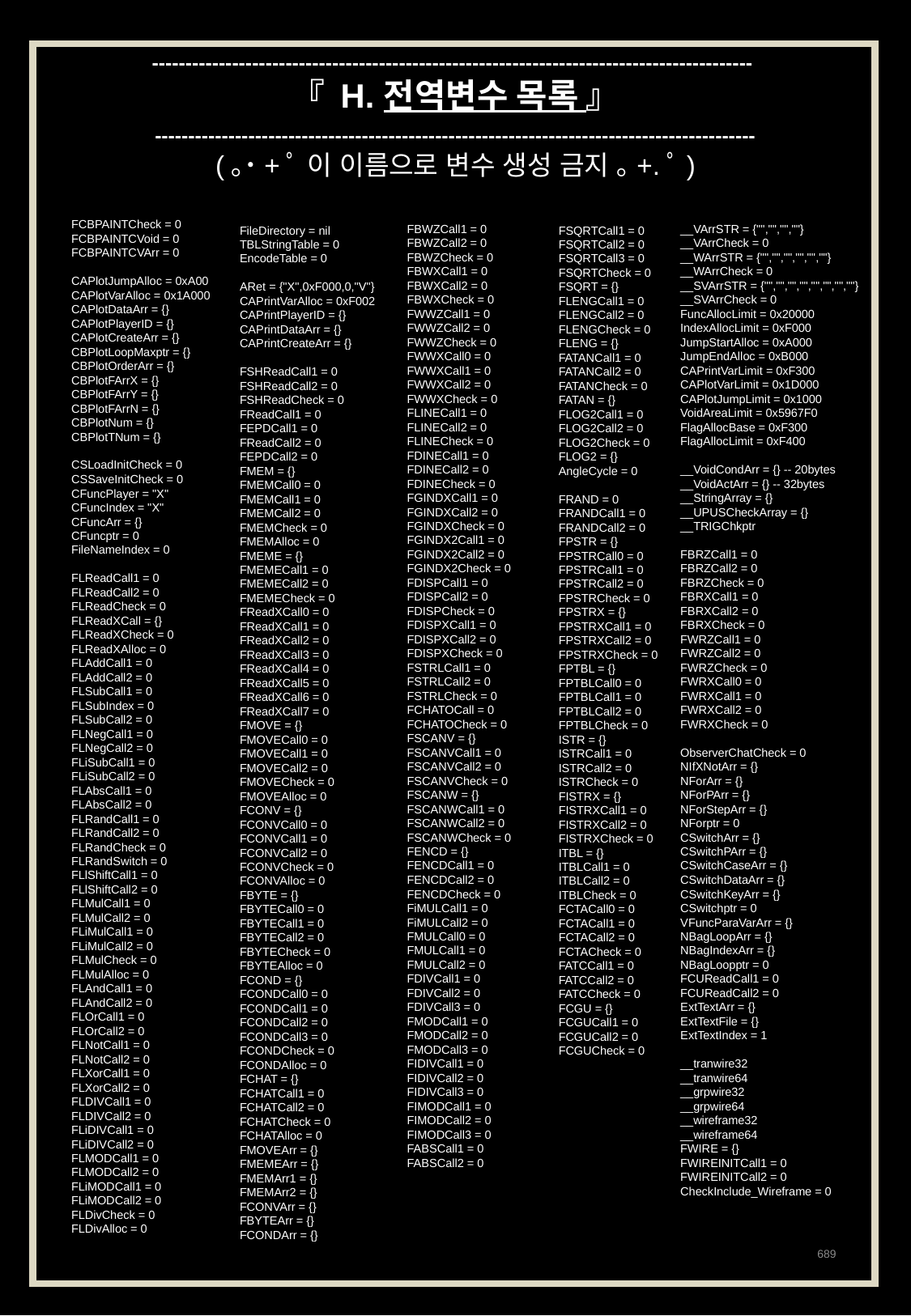

------------------------------------------------------------------------------------------
『 H. 전역변수 목록 』
------------------------------------------------------------------------------------------
(｡˙+ﾟ 이 이름으로 변수 생성 금지 ｡+.ﾟ)
FCBPAINTCheck = 0
FCBPAINTCVoid = 0
FCBPAINTCVArr = 0

CAPlotJumpAlloc = 0xA00
CAPlotVarAlloc = 0x1A000
CAPlotDataArr = {}
CAPlotPlayerID = {}
CAPlotCreateArr = {}
CBPlotLoopMaxptr = {}
CBPlotOrderArr = {}
CBPlotFArrX = {}
CBPlotFArrY = {}
CBPlotFArrN = {}
CBPlotNum = {}
CBPlotTNum = {}

CSLoadInitCheck = 0
CSSaveInitCheck = 0
CFuncPlayer = "X"
CFuncIndex = "X"
CFuncArr = {}
CFuncptr = 0
FileNameIndex = 0

FLReadCall1 = 0
FLReadCall2 = 0
FLReadCheck = 0
FLReadXCall = {}
FLReadXCheck = 0
FLReadXAlloc = 0
FLAddCall1 = 0
FLAddCall2 = 0
FLSubCall1 = 0
FLSubIndex = 0
FLSubCall2 = 0
FLNegCall1 = 0
FLNegCall2 = 0
FLiSubCall1 = 0
FLiSubCall2 = 0
FLAbsCall1 = 0
FLAbsCall2 = 0
FLRandCall1 = 0
FLRandCall2 = 0
FLRandCheck = 0
FLRandSwitch = 0
FLlShiftCall1 = 0
FLlShiftCall2 = 0
FLMulCall1 = 0
FLMulCall2 = 0
FLiMulCall1 = 0
FLiMulCall2 = 0
FLMulCheck = 0
FLMulAlloc = 0
FLAndCall1 = 0
FLAndCall2 = 0
FLOrCall1 = 0
FLOrCall2 = 0
FLNotCall1 = 0
FLNotCall2 = 0
FLXorCall1 = 0
FLXorCall2 = 0
FLDIVCall1 = 0
FLDIVCall2 = 0
FLiDIVCall1 = 0
FLiDIVCall2 = 0
FLMODCall1 = 0
FLMODCall2 = 0
FLiMODCall1 = 0
FLiMODCall2 = 0
FLDivCheck = 0
FLDivAlloc = 0
FBWZCall1 = 0
FBWZCall2 = 0
FBWZCheck = 0
FBWXCall1 = 0
FBWXCall2 = 0
FBWXCheck = 0
FWWZCall1 = 0
FWWZCall2 = 0
FWWZCheck = 0
FWWXCall0 = 0
FWWXCall1 = 0
FWWXCall2 = 0
FWWXCheck = 0
FLINECall1 = 0
FLINECall2 = 0
FLINECheck = 0
FDINECall1 = 0
FDINECall2 = 0
FDINECheck = 0
FGINDXCall1 = 0
FGINDXCall2 = 0
FGINDXCheck = 0
FGINDX2Call1 = 0
FGINDX2Call2 = 0
FGINDX2Check = 0
FDISPCall1 = 0
FDISPCall2 = 0
FDISPCheck = 0
FDISPXCall1 = 0
FDISPXCall2 = 0
FDISPXCheck = 0
FSTRLCall1 = 0
FSTRLCall2 = 0
FSTRLCheck = 0
FCHATOCall = 0
FCHATOCheck = 0
FSCANV = {}
FSCANVCall1 = 0
FSCANVCall2 = 0
FSCANVCheck = 0
FSCANW = {}
FSCANWCall1 = 0
FSCANWCall2 = 0
FSCANWCheck = 0
FENCD = {}
FENCDCall1 = 0
FENCDCall2 = 0
FENCDCheck = 0
FiMULCall1 = 0
FiMULCall2 = 0
FMULCall0 = 0
FMULCall1 = 0
FMULCall2 = 0
FDIVCall1 = 0
FDIVCall2 = 0
FDIVCall3 = 0
FMODCall1 = 0
FMODCall2 = 0
FMODCall3 = 0
FIDIVCall1 = 0
FIDIVCall2 = 0
FIDIVCall3 = 0
FIMODCall1 = 0
FIMODCall2 = 0
FIMODCall3 = 0
FABSCall1 = 0
FABSCall2 = 0
__VArrSTR = {"","","",""}
__VArrCheck = 0
__WArrSTR = {"","","","","",""}
__WArrCheck = 0
__SVArrSTR = {"","","","","","","",""}
__SVArrCheck = 0
FuncAllocLimit = 0x20000
IndexAllocLimit = 0xF000
JumpStartAlloc = 0xA000
JumpEndAlloc = 0xB000
CAPrintVarLimit = 0xF300
CAPlotVarLimit = 0x1D000
CAPlotJumpLimit = 0x1000
VoidAreaLimit = 0x5967F0
FlagAllocBase = 0xF300
FlagAllocLimit = 0xF400

__VoidCondArr = {} -- 20bytes
__VoidActArr = {} -- 32bytes
__StringArray = {}
__UPUSCheckArray = {}
__TRIGChkptr

FBRZCall1 = 0
FBRZCall2 = 0
FBRZCheck = 0
FBRXCall1 = 0
FBRXCall2 = 0
FBRXCheck = 0
FWRZCall1 = 0
FWRZCall2 = 0
FWRZCheck = 0
FWRXCall0 = 0
FWRXCall1 = 0
FWRXCall2 = 0
FWRXCheck = 0

ObserverChatCheck = 0
NIfXNotArr = {}
NForArr = {}
NForPArr = {}
NForStepArr = {}
NForptr = 0
CSwitchArr = {}
CSwitchPArr = {}
CSwitchCaseArr = {}
CSwitchDataArr = {}
CSwitchKeyArr = {}
CSwitchptr = 0
VFuncParaVarArr = {}
NBagLoopArr = {}
NBagIndexArr = {}
NBagLoopptr = 0
FCUReadCall1 = 0
FCUReadCall2 = 0
ExtTextArr = {}
ExtTextFile = {}
ExtTextIndex = 1

__tranwire32
__tranwire64
__grpwire32
__grpwire64
__wireframe32
__wireframe64
FWIRE = {}
FWIREINITCall1 = 0
FWIREINITCall2 = 0
CheckInclude_Wireframe = 0
FileDirectory = nil
TBLStringTable = 0
EncodeTable = 0

ARet = {"X",0xF000,0,"V"}
CAPrintVarAlloc = 0xF002
CAPrintPlayerID = {}
CAPrintDataArr = {}
CAPrintCreateArr = {}

FSHReadCall1 = 0
FSHReadCall2 = 0
FSHReadCheck = 0
FReadCall1 = 0
FEPDCall1 = 0
FReadCall2 = 0
FEPDCall2 = 0
FMEM = {}
FMEMCall0 = 0
FMEMCall1 = 0
FMEMCall2 = 0
FMEMCheck = 0
FMEMAlloc = 0
FMEME = {}
FMEMECall1 = 0
FMEMECall2 = 0
FMEMECheck = 0
FReadXCall0 = 0
FReadXCall1 = 0
FReadXCall2 = 0
FReadXCall3 = 0
FReadXCall4 = 0
FReadXCall5 = 0
FReadXCall6 = 0
FReadXCall7 = 0
FMOVE = {}
FMOVECall0 = 0
FMOVECall1 = 0
FMOVECall2 = 0
FMOVECheck = 0
FMOVEAlloc = 0
FCONV = {}
FCONVCall0 = 0
FCONVCall1 = 0
FCONVCall2 = 0
FCONVCheck = 0
FCONVAlloc = 0
FBYTE = {}
FBYTECall0 = 0
FBYTECall1 = 0
FBYTECall2 = 0
FBYTECheck = 0
FBYTEAlloc = 0
FCOND = {}
FCONDCall0 = 0
FCONDCall1 = 0
FCONDCall2 = 0
FCONDCall3 = 0
FCONDCheck = 0
FCONDAlloc = 0
FCHAT = {}
FCHATCall1 = 0
FCHATCall2 = 0
FCHATCheck = 0
FCHATAlloc = 0
FMOVEArr = {}
FMEMEArr = {}
FMEMArr1 = {}
FMEMArr2 = {}
FCONVArr = {}
FBYTEArr = {}
FCONDArr = {}
FSQRTCall1 = 0
FSQRTCall2 = 0
FSQRTCall3 = 0
FSQRTCheck = 0
FSQRT = {}
FLENGCall1 = 0
FLENGCall2 = 0
FLENGCheck = 0
FLENG = {}
FATANCall1 = 0
FATANCall2 = 0
FATANCheck = 0
FATAN = {}
FLOG2Call1 = 0
FLOG2Call2 = 0
FLOG2Check = 0
FLOG2 = {}
AngleCycle = 0

FRAND = 0
FRANDCall1 = 0
FRANDCall2 = 0
FPSTR = {}
FPSTRCall0 = 0
FPSTRCall1 = 0
FPSTRCall2 = 0
FPSTRCheck = 0
FPSTRX = {}
FPSTRXCall1 = 0
FPSTRXCall2 = 0
FPSTRXCheck = 0
FPTBL = {}
FPTBLCall0 = 0
FPTBLCall1 = 0
FPTBLCall2 = 0
FPTBLCheck = 0
ISTR = {}
ISTRCall1 = 0
ISTRCall2 = 0
ISTRCheck = 0
FISTRX = {}
FISTRXCall1 = 0
FISTRXCall2 = 0
FISTRXCheck = 0
ITBL = {}
ITBLCall1 = 0
ITBLCall2 = 0
ITBLCheck = 0
FCTACall0 = 0
FCTACall1 = 0
FCTACall2 = 0
FCTACheck = 0
FATCCall1 = 0
FATCCall2 = 0
FATCCheck = 0
FCGU = {}
FCGUCall1 = 0
FCGUCall2 = 0
FCGUCheck = 0
689